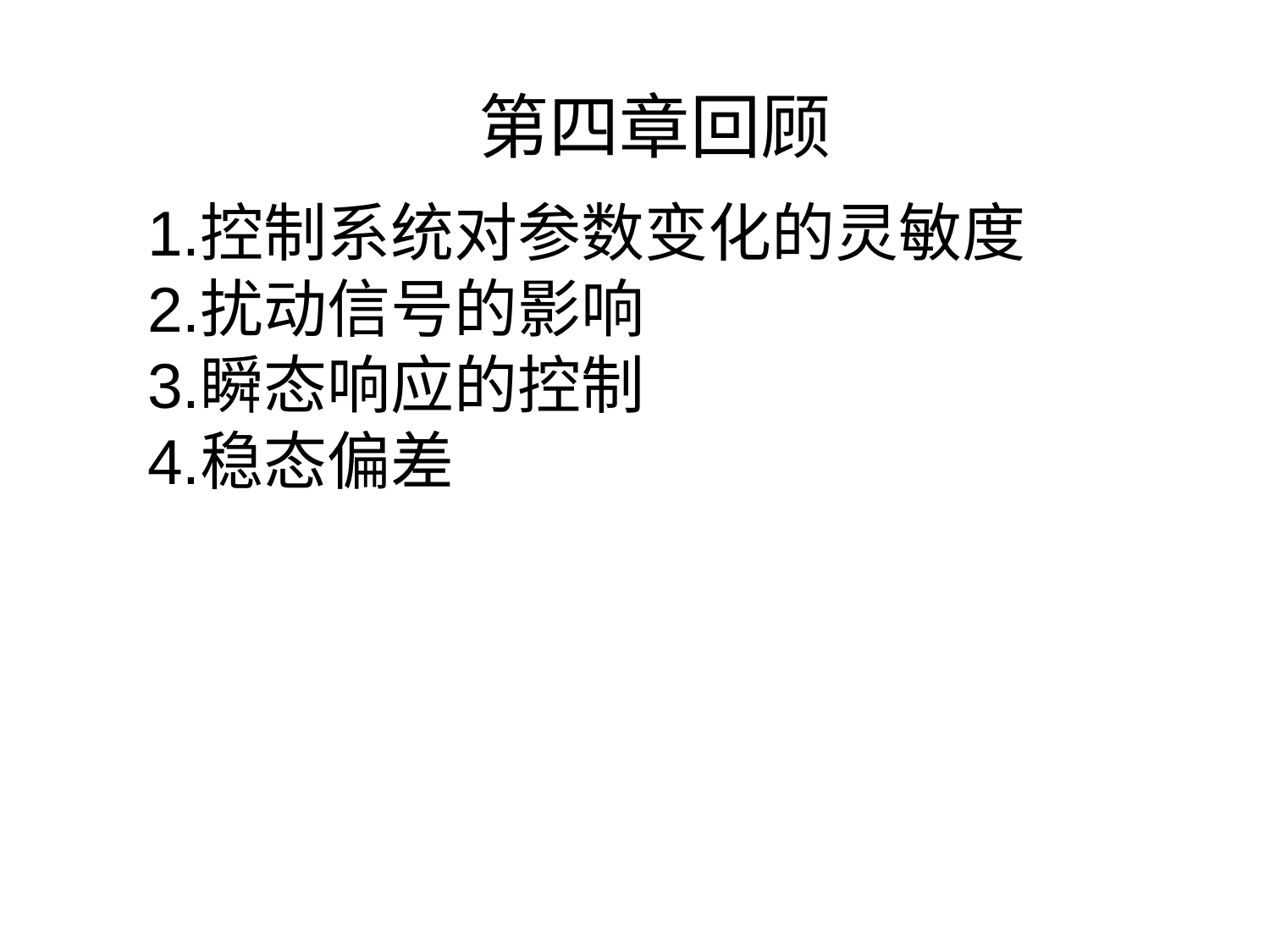

第四章回顾
控制系统对参数变化的灵敏度
扰动信号的影响
瞬态响应的控制
稳态偏差